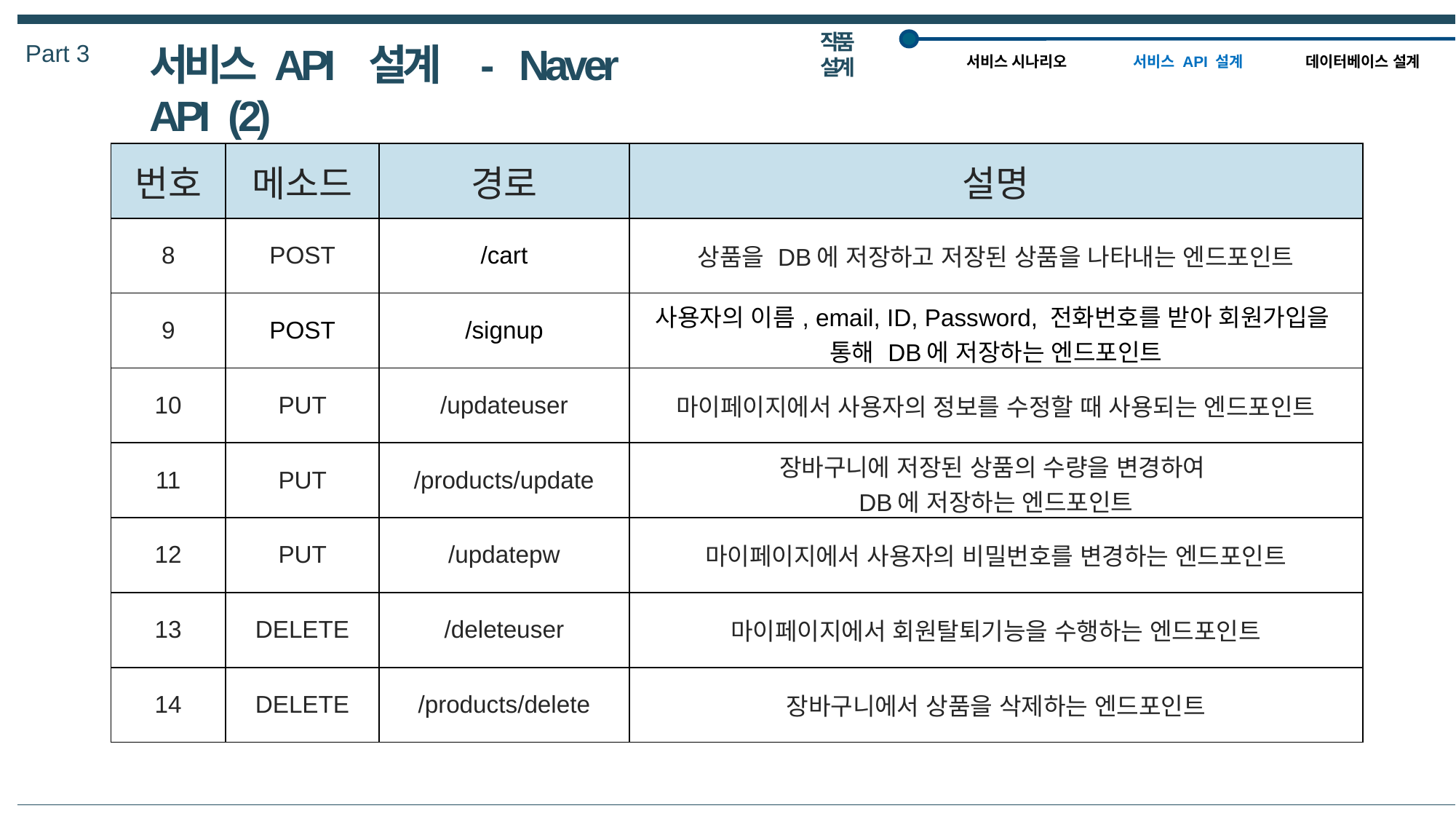

작품                 설계

Part 3
서비스 API   설계    -    Naver  API   (2)
서비스 시나리오
데이터베이스 설계
서비스 API 설계
| 번호 | 메소드 | 경로 | 설명 |
| --- | --- | --- | --- |
| 8 | POST | /cart | 상품을 DB에 저장하고 저장된 상품을 나타내는 엔드포인트 |
| 9 | POST | /signup | 사용자의 이름, email, ID, Password, 전화번호를 받아 회원가입을 통해 DB에 저장하는 엔드포인트 |
| 10 | PUT | /updateuser | 마이페이지에서 사용자의 정보를 수정할 때 사용되는 엔드포인트 |
| 11 | PUT | /products/update | 장바구니에 저장된 상품의 수량을 변경하여 DB에 저장하는 엔드포인트 |
| 12 | PUT | /updatepw | 마이페이지에서 사용자의 비밀번호를 변경하는 엔드포인트 |
| 13 | DELETE | /deleteuser | 마이페이지에서 회원탈퇴기능을 수행하는 엔드포인트 |
| 14 | DELETE | /products/delete | 장바구니에서 상품을 삭제하는 엔드포인트 |